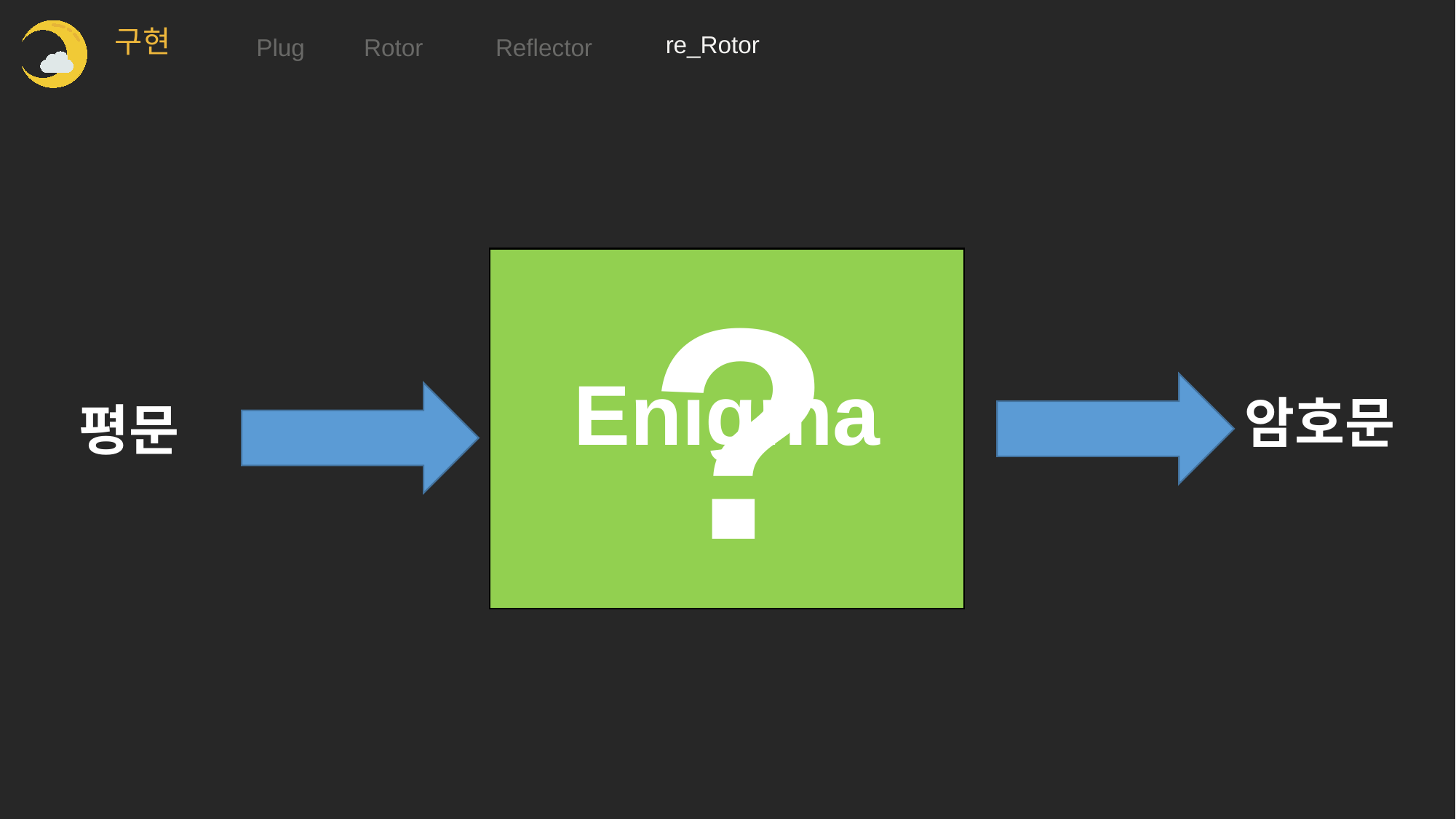

구현

re_Rotor
Reflector
Plug
Rotor
?

Enigma

암호문
평문